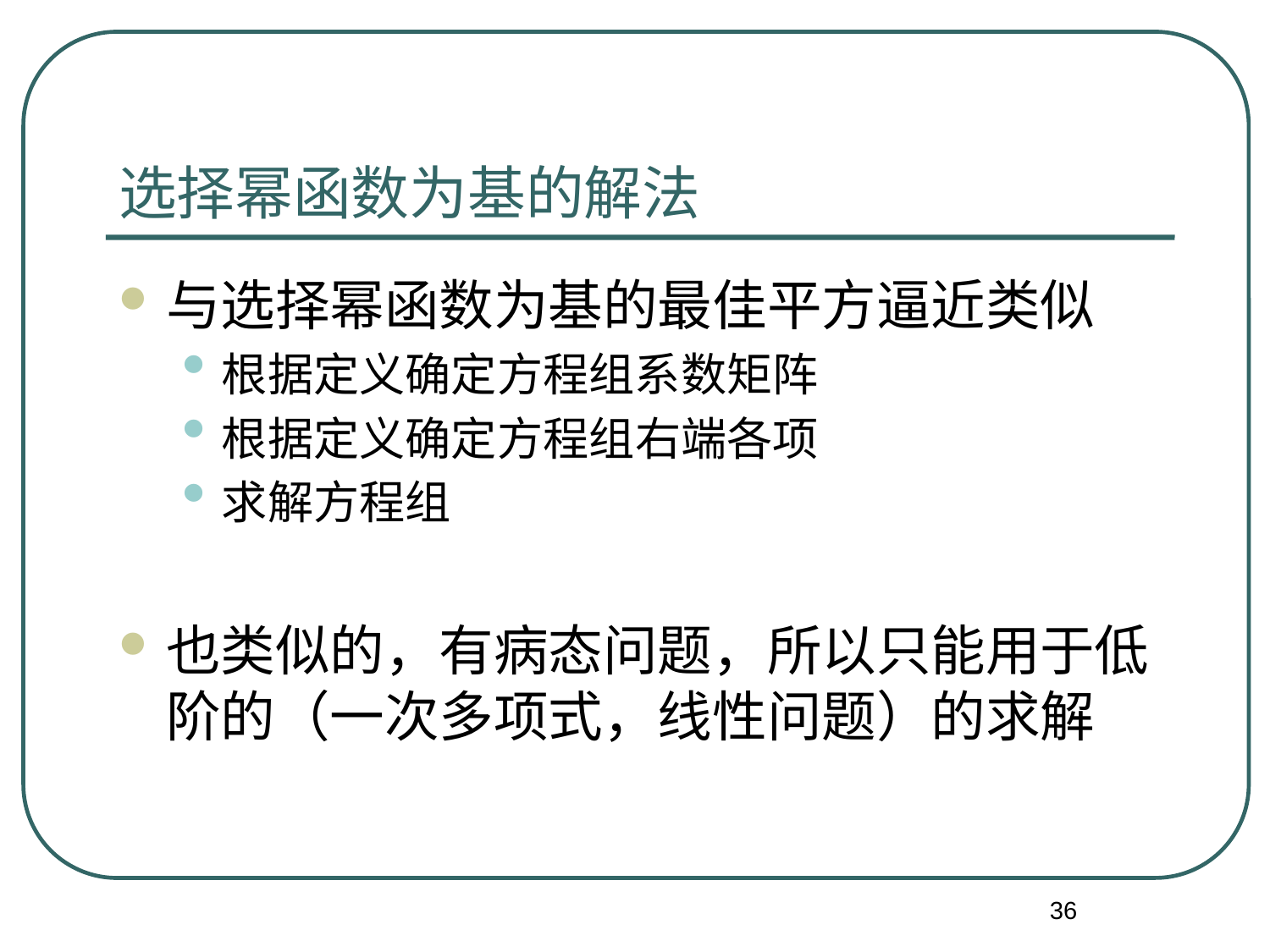

# 选择幂函数为基的解法
与选择幂函数为基的最佳平方逼近类似
根据定义确定方程组系数矩阵
根据定义确定方程组右端各项
求解方程组

也类似的，有病态问题，所以只能用于低阶的（一次多项式，线性问题）的求解
36